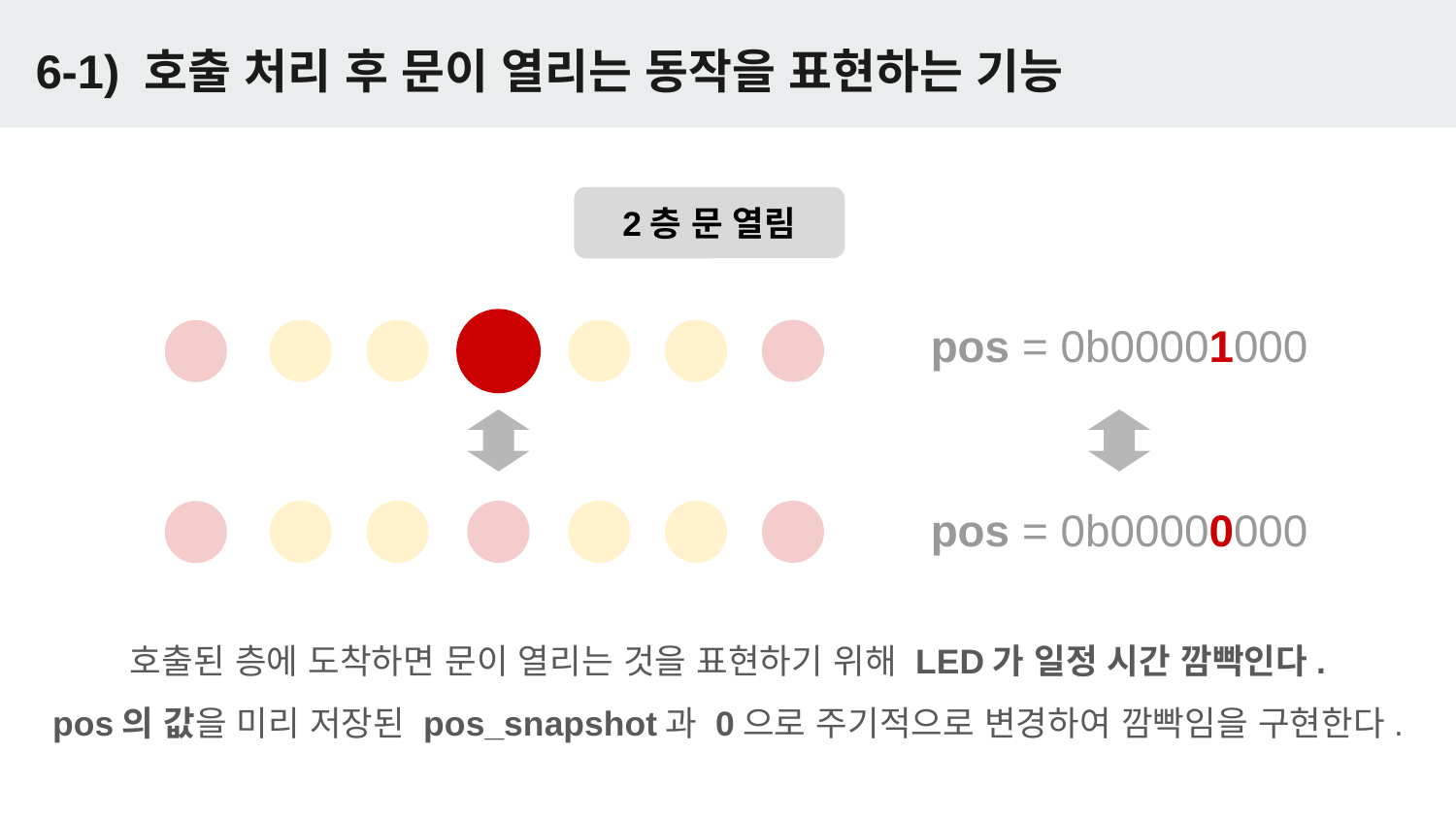

# 6-1) 호출 처리 후 문이 열리는 동작을 표현하는 기능
2층 문 열림
pos = 0b00001000

pos = 0b00000000

호출된 층에 도착하면 문이 열리는 것을 표현하기 위해 LED가 일정 시간 깜빡인다.
pos의 값을 미리 저장된 pos_snapshot과 0으로 주기적으로 변경하여 깜빡임을 구현한다.